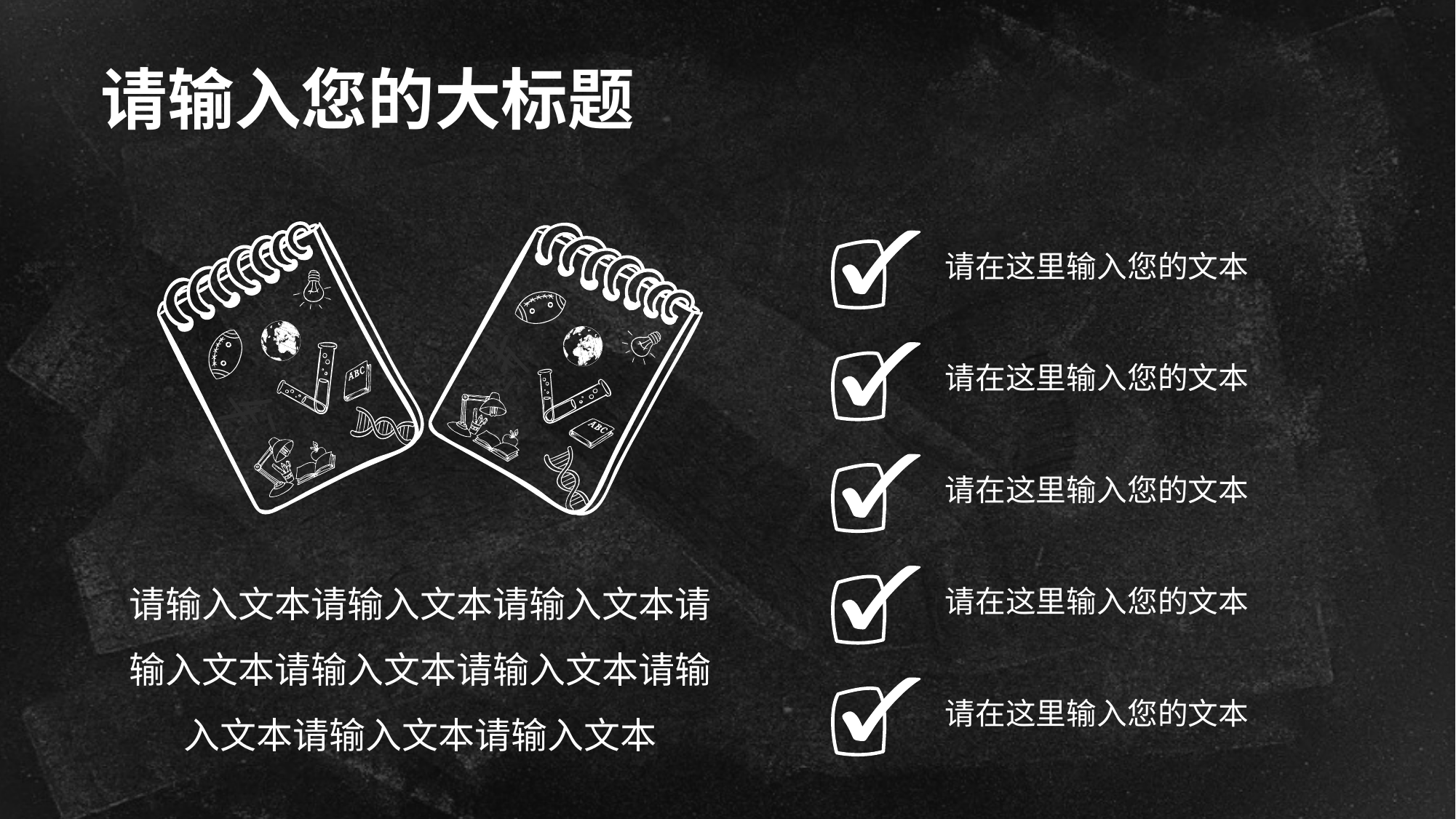

# 请输入您的大标题

请在这里输入您的文本

请在这里输入您的文本

请在这里输入您的文本
请输入文本请输入文本请输入文本请输入文本请输入文本请输入文本请输入文本请输入文本请输入文本

请在这里输入您的文本

请在这里输入您的文本